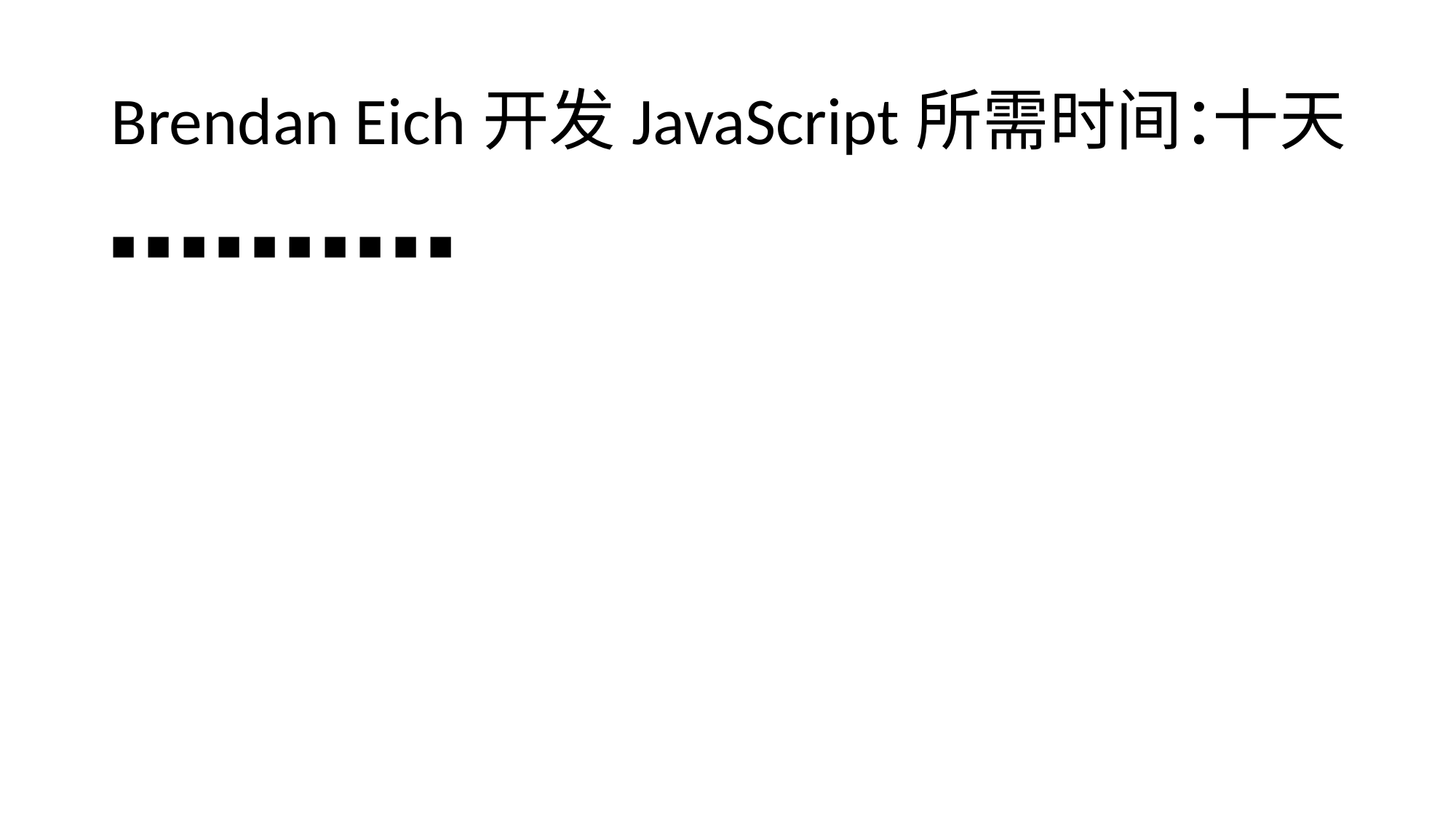

# Brendan Eich开发JavaScript所需时间：
十天
■ ■ ■ ■ ■ ■ ■ ■ ■ ■